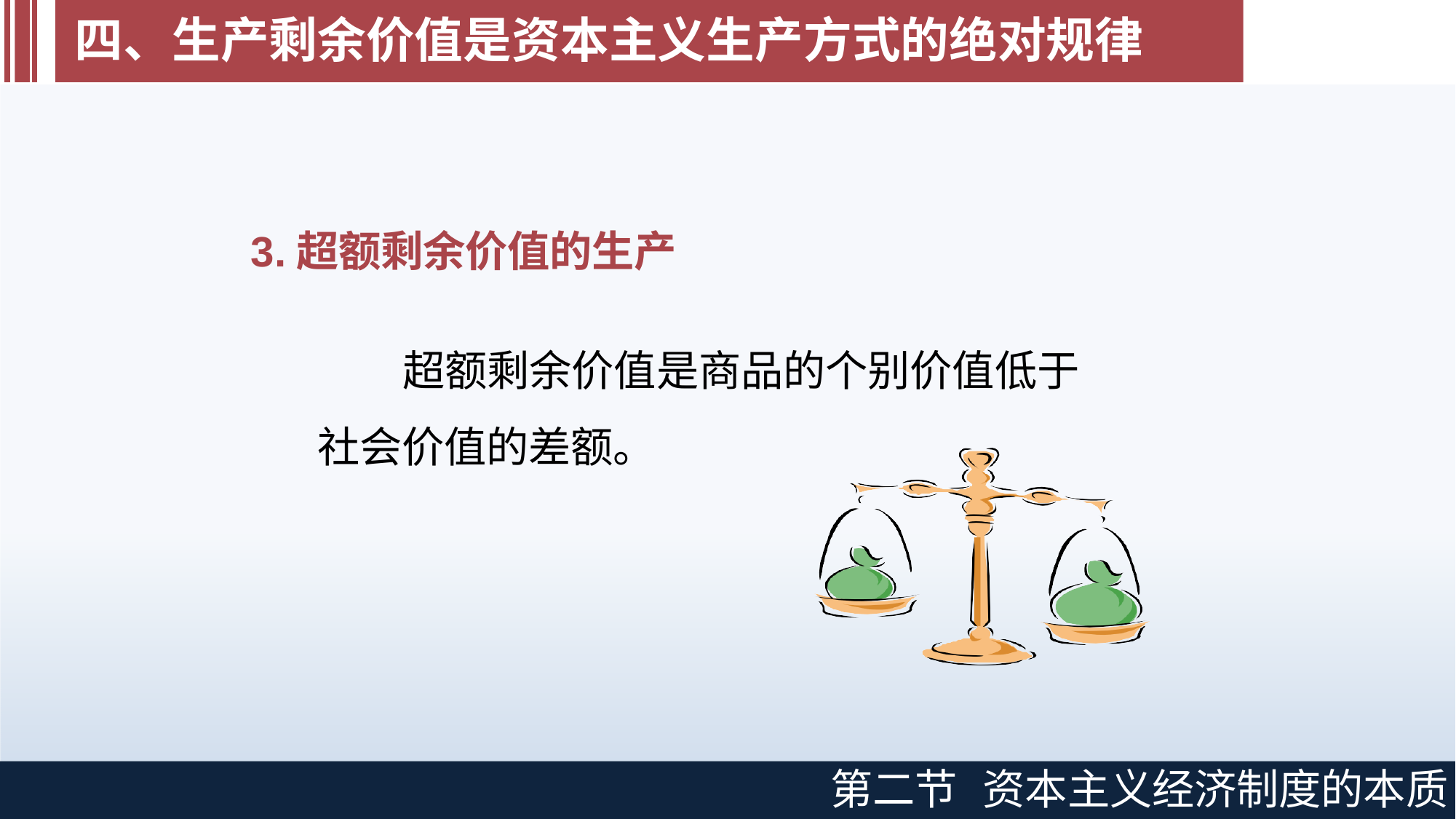

# 四、生产剩余价值是资本主义生产方式的绝对规律

3.超额剩余价值的生产
超额剩余价值是商品的个别价值低于 社会价值的差额。

第二节
资本主义经济制度的本质